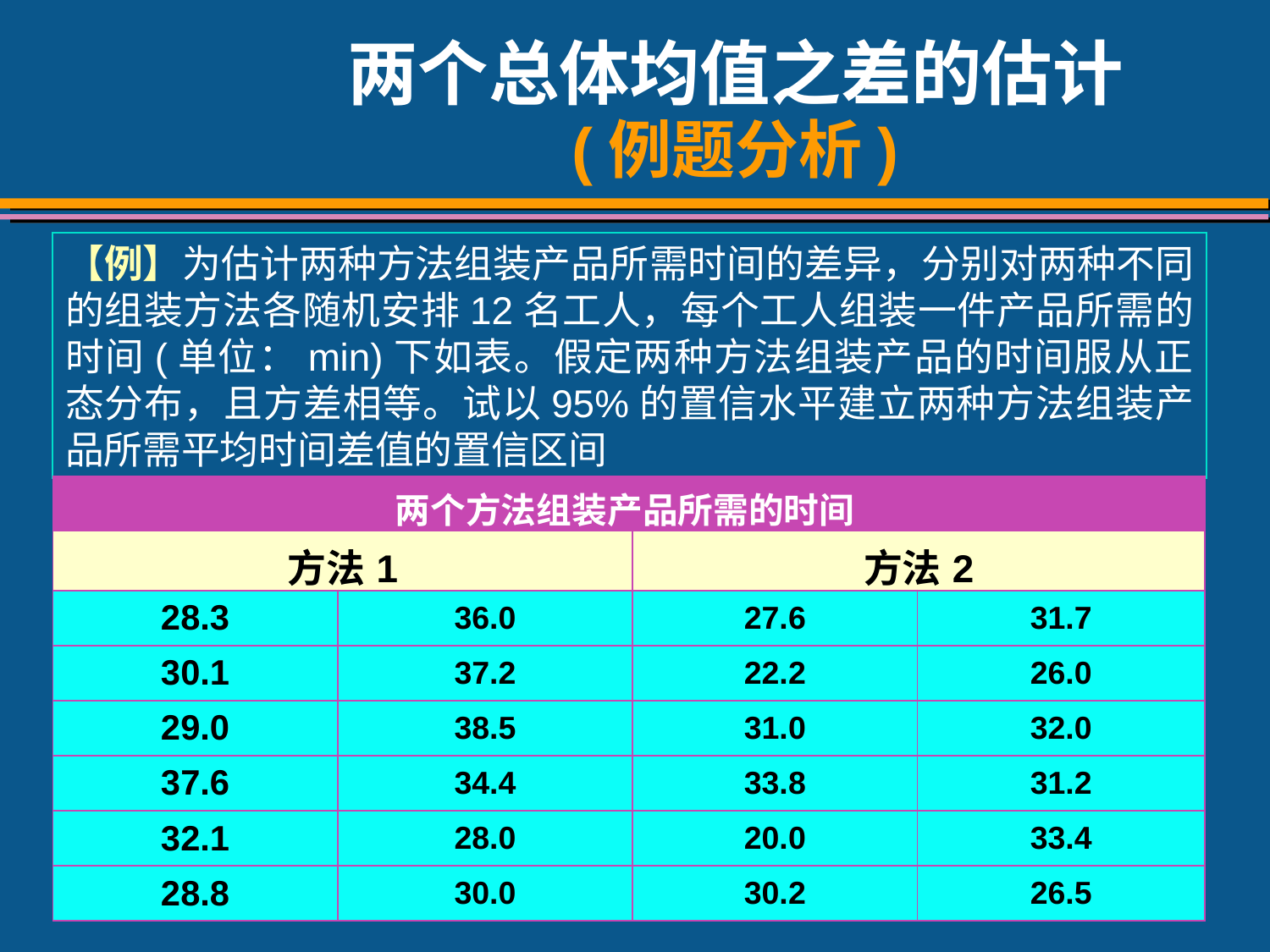

# 两个总体均值之差的估计 (例题分析)
【例】为估计两种方法组装产品所需时间的差异，分别对两种不同的组装方法各随机安排12名工人，每个工人组装一件产品所需的时间(单位：min)下如表。假定两种方法组装产品的时间服从正态分布，且方差相等。试以95%的置信水平建立两种方法组装产品所需平均时间差值的置信区间
| 两个方法组装产品所需的时间 |  |  |  |
| --- | --- | --- | --- |
| 方法1 |  | 方法2 |  |
| 28.3 | 36.0 | 27.6 | 31.7 |
| 30.1 | 37.2 | 22.2 | 26.0 |
| 29.0 | 38.5 | 31.0 | 32.0 |
| 37.6 | 34.4 | 33.8 | 31.2 |
| 32.1 | 28.0 | 20.0 | 33.4 |
| 28.8 | 30.0 | 30.2 | 26.5 |